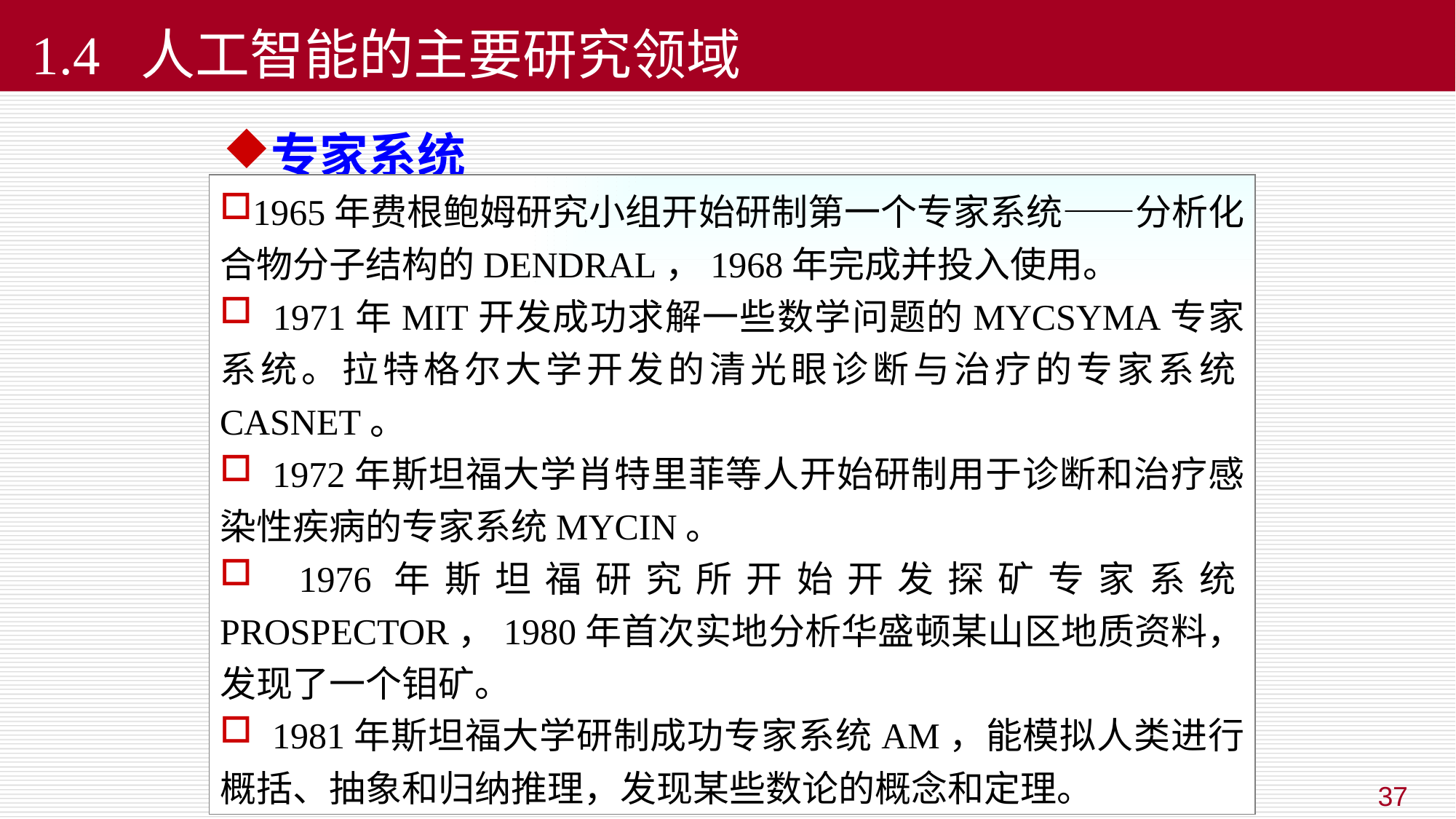

# 1.4  人工智能的主要研究领域
专家系统
1965年费根鲍姆研究小组开始研制第一个专家系统——分析化合物分子结构的DENDRAL，1968年完成并投入使用。
  1971年MIT开发成功求解一些数学问题的MYCSYMA专家系统。拉特格尔大学开发的清光眼诊断与治疗的专家系统CASNET。
  1972年斯坦福大学肖特里菲等人开始研制用于诊断和治疗感染性疾病的专家系统MYCIN。
  1976年斯坦福研究所开始开发探矿专家系统PROSPECTOR，1980年首次实地分析华盛顿某山区地质资料，发现了一个钼矿。
  1981年斯坦福大学研制成功专家系统AM，能模拟人类进行概括、抽象和归纳推理，发现某些数论的概念和定理。
37